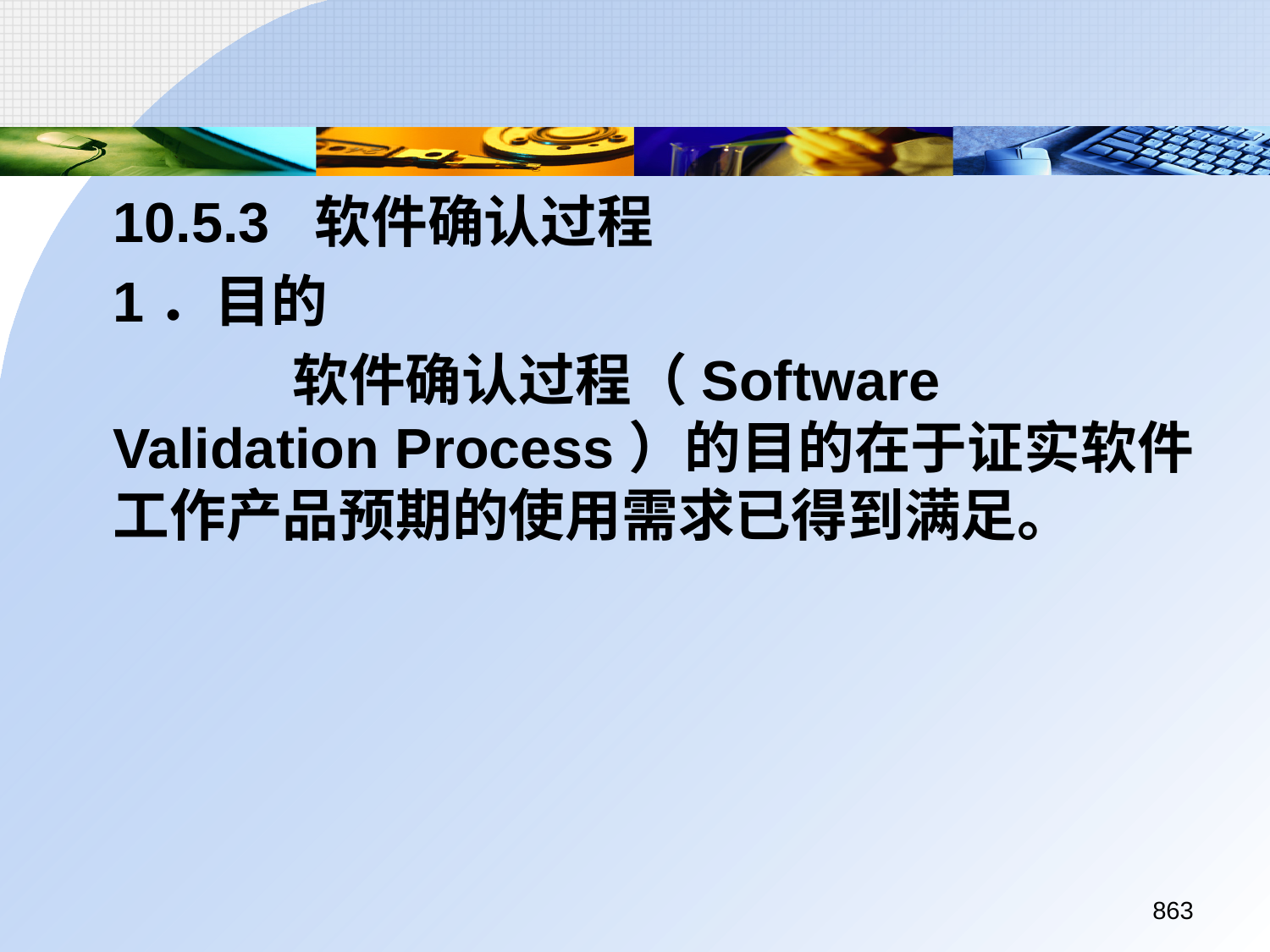

10.5.3  软件确认过程
	1．目的
		   软件确认过程（Software Validation Process）的目的在于证实软件工作产品预期的使用需求已得到满足。
863